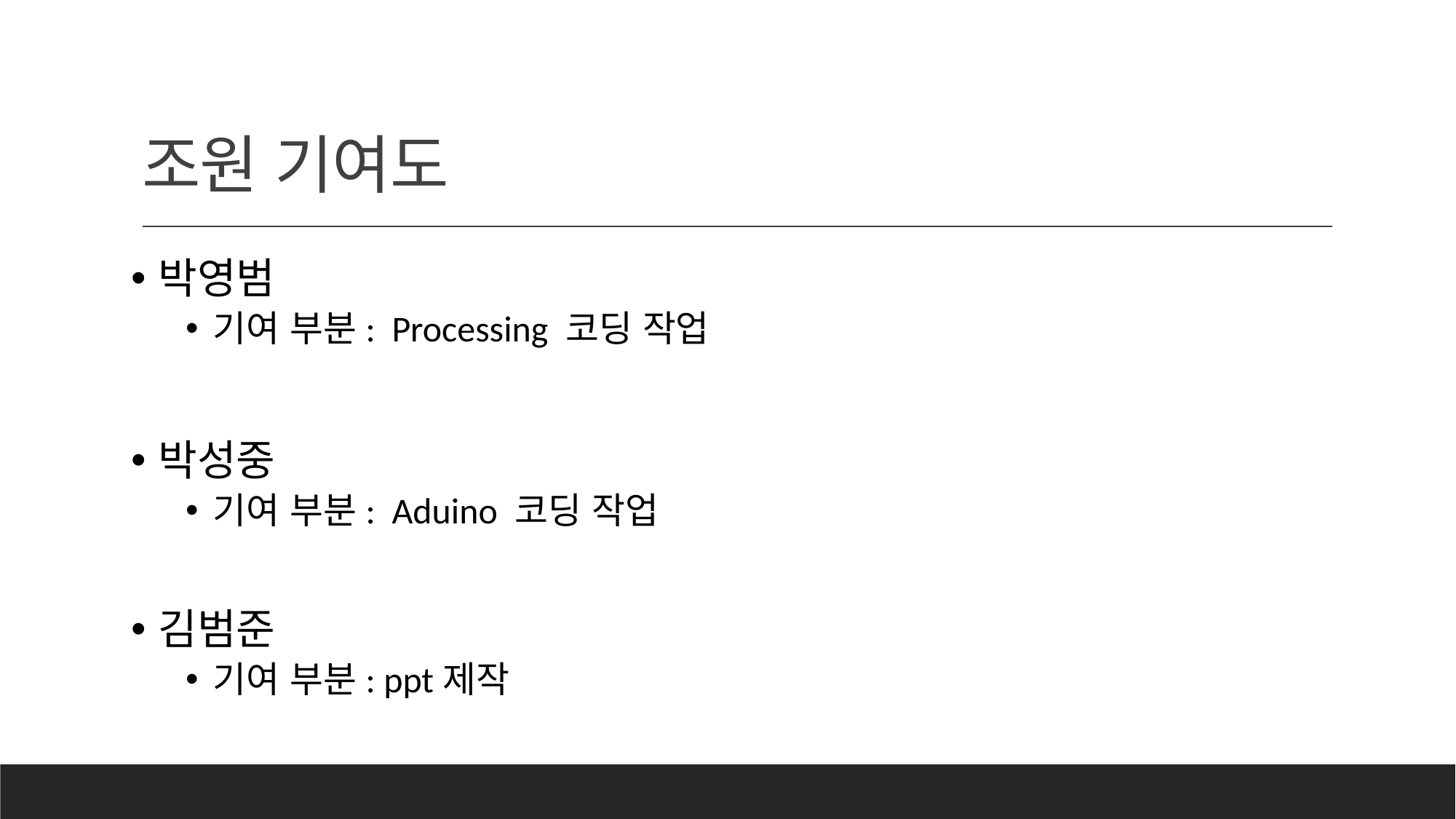

# 조원 기여도
박영범
기여 부분:  Processing 코딩 작업

박성중
기여 부분:  Aduino 코딩 작업

김범준
기여 부분: ppt제작